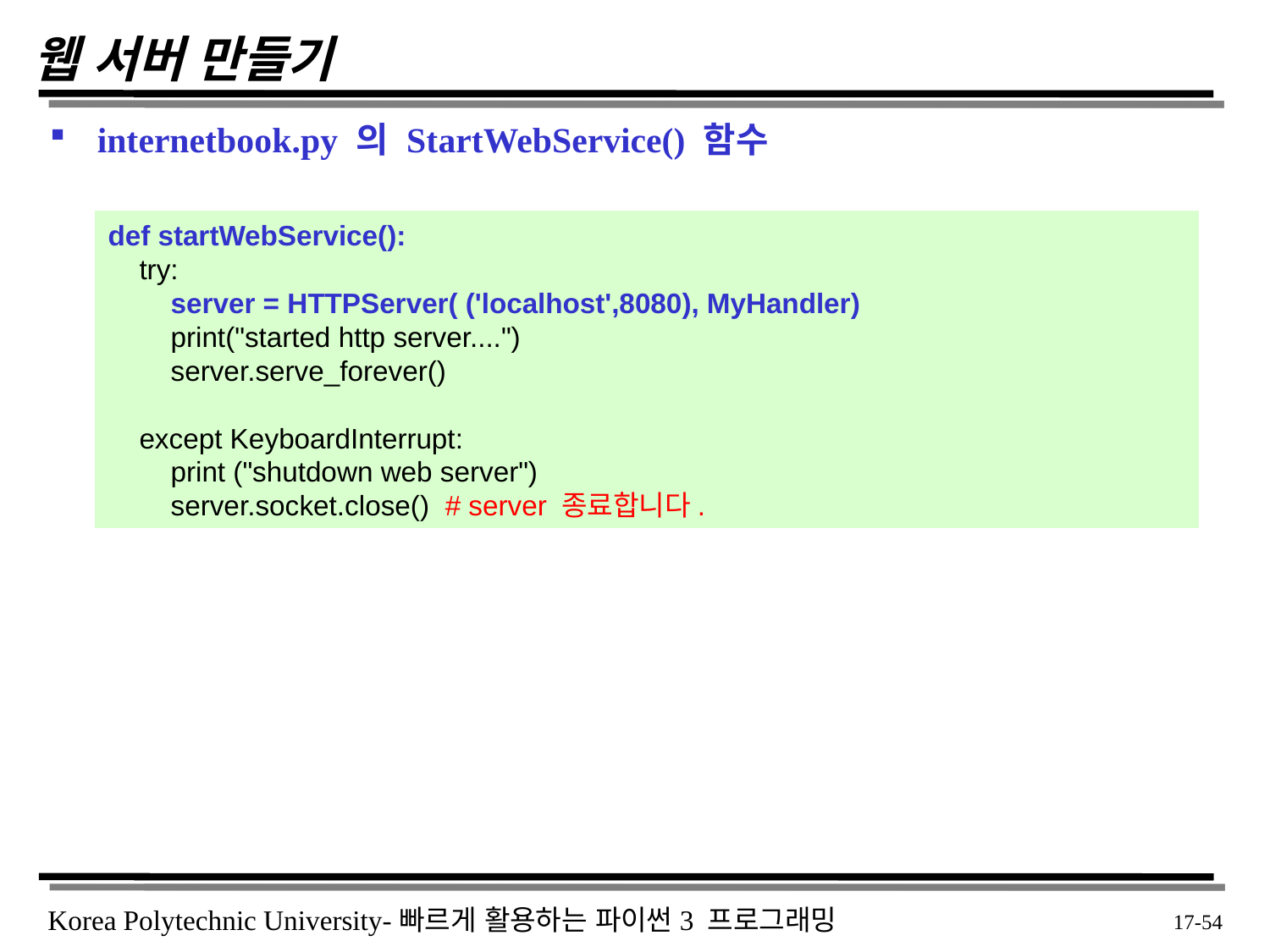

# 웹 서버 만들기
internetbook.py 의 StartWebService() 함수

def startWebService():
    try:
        server = HTTPServer( ('localhost',8080), MyHandler)
        print("started http server....")
        server.serve_forever()

    except KeyboardInterrupt:
        print ("shutdown web server")
        server.socket.close()  # server 종료합니다.
 17-54